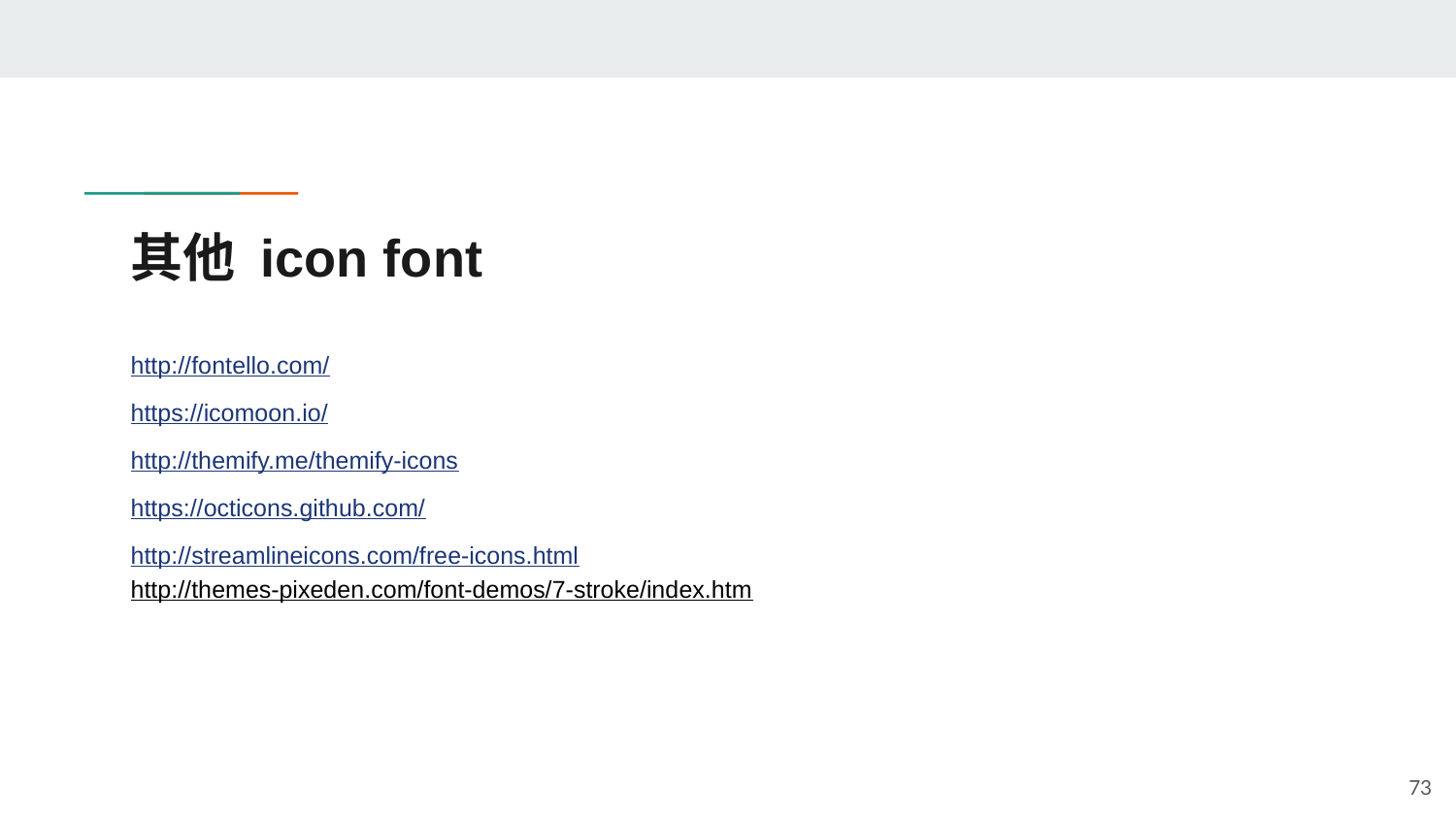

# 其他 icon font
http://fontello.com/
https://icomoon.io/
http://themify.me/themify-icons
https://octicons.github.com/
http://streamlineicons.com/free-icons.html
http://themes-pixeden.com/font-demos/7-stroke/index.htm
73